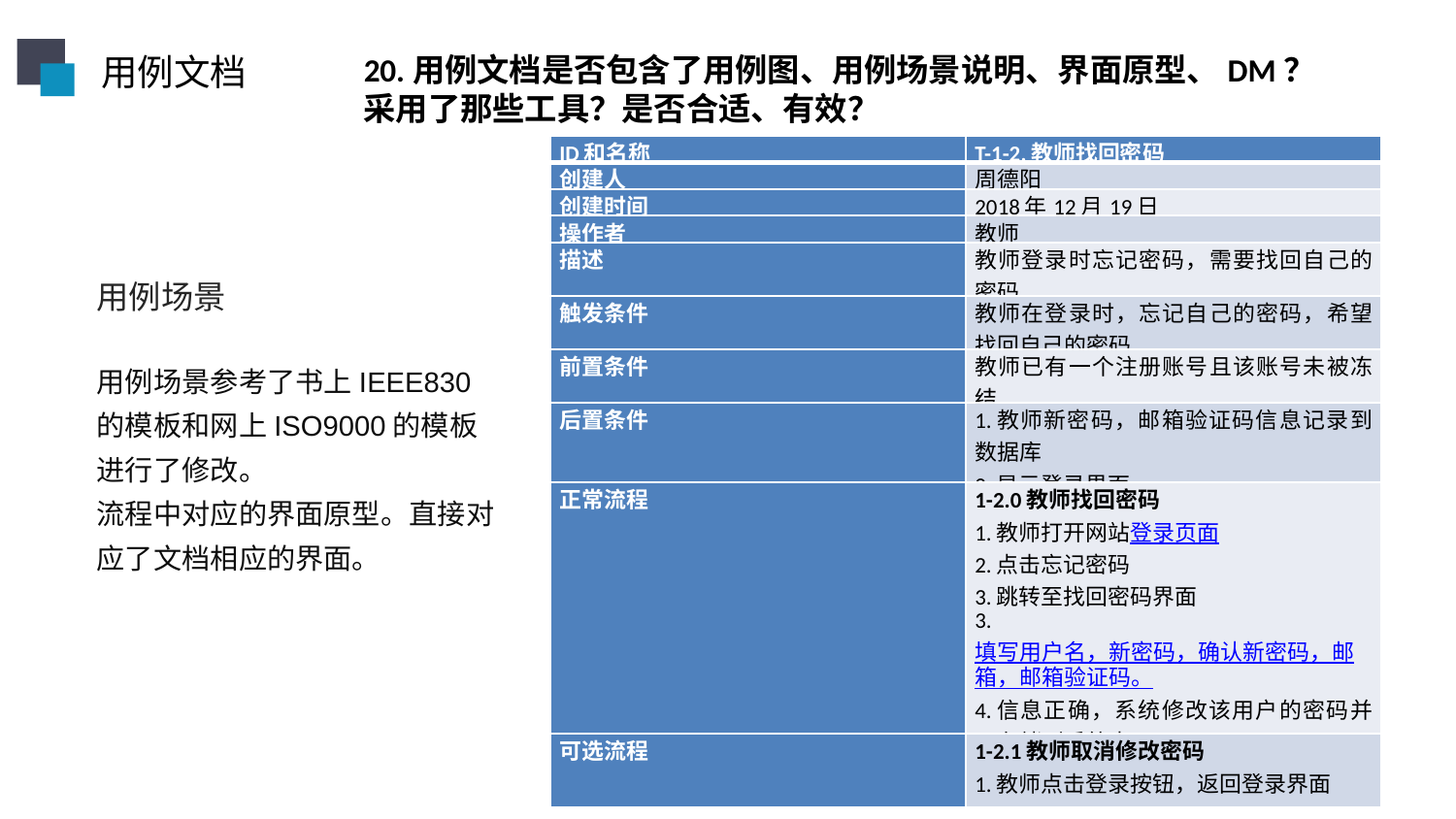

用例文档
20.用例文档是否包含了用例图、用例场景说明、界面原型、DM？采用了那些工具？是否合适、有效？
| ID和名称 | T-1-2,教师找回密码 |
| --- | --- |
| 创建人 | 周德阳 |
| 创建时间 | 2018年12月19日 |
| 操作者 | 教师 |
| 描述 | 教师登录时忘记密码，需要找回自己的密码 |
| 触发条件 | 教师在登录时，忘记自己的密码，希望找回自己的密码 |
| 前置条件 | 教师已有一个注册账号且该账号未被冻结 |
| 后置条件 | 1.教师新密码，邮箱验证码信息记录到数据库 2.显示登录界面 |
| 正常流程 | 1-2.0教师找回密码 1.教师打开网站登录页面 2.点击忘记密码 3.跳转至找回密码界面 3.填写用户名，新密码，确认新密码，邮箱，邮箱验证码。 4.信息正确，系统修改该用户的密码并且存储到系统中 5.返回登录界面 |
| 可选流程 | 1-2.1教师取消修改密码 1.教师点击登录按钮，返回登录界面 |
用例场景
用例场景参考了书上IEEE830的模板和网上ISO9000的模板进行了修改。
流程中对应的界面原型。直接对应了文档相应的界面。